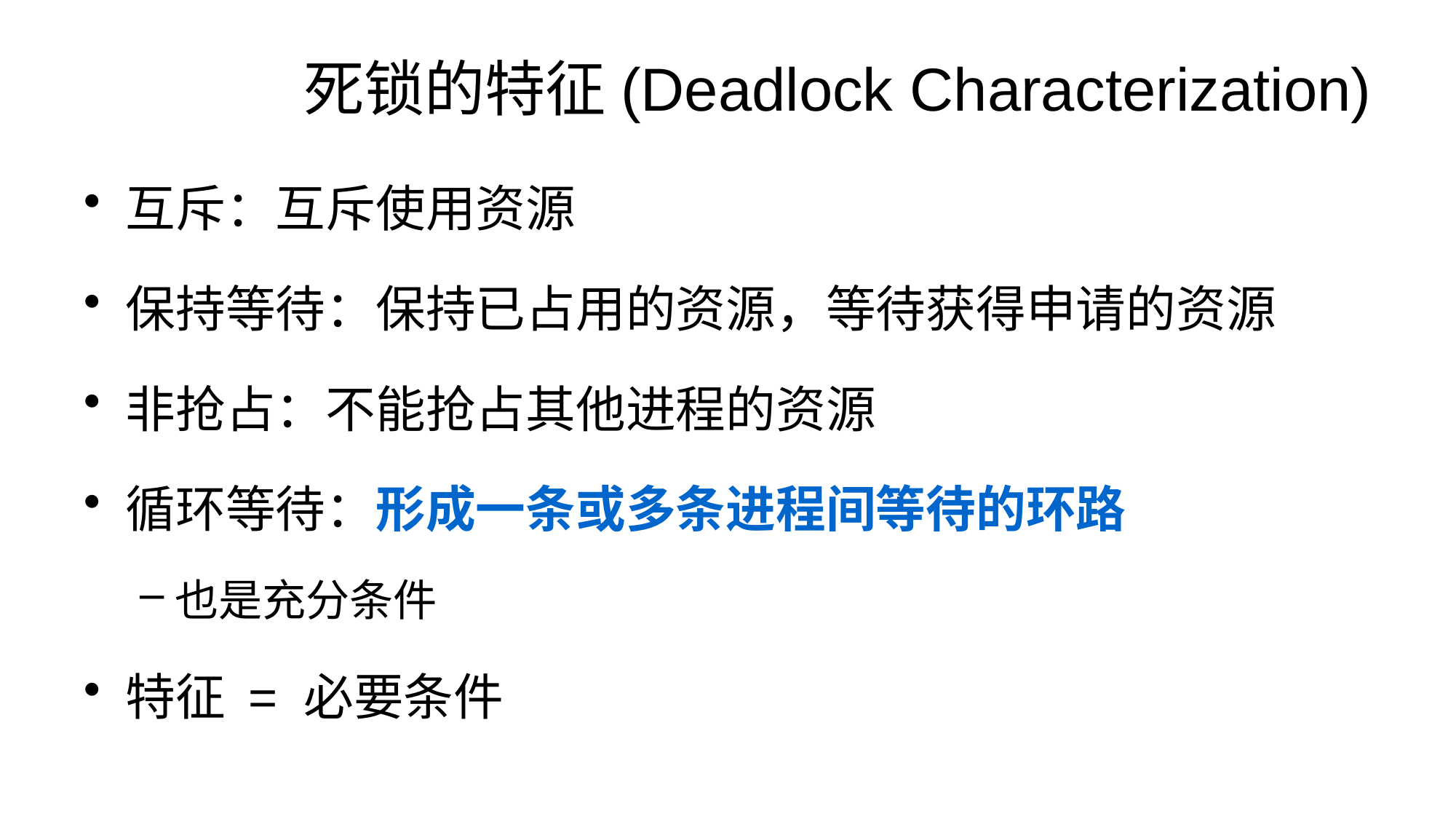

# 死锁的特征(Deadlock Characterization)
互斥：互斥使用资源
保持等待：保持已占用的资源，等待获得申请的资源
非抢占：不能抢占其他进程的资源
循环等待：形成一条或多条进程间等待的环路
也是充分条件
特征 = 必要条件